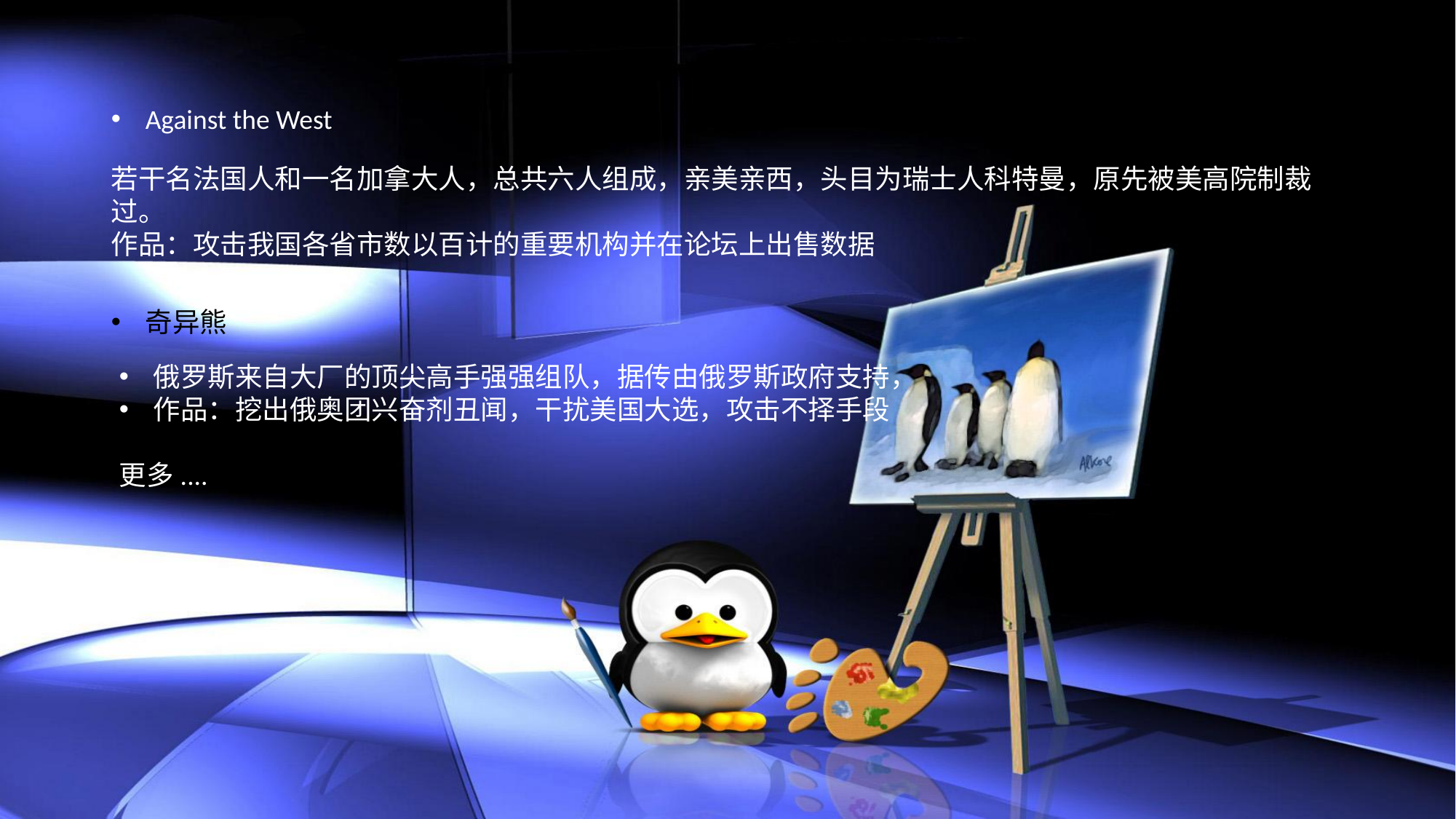

Against the West
若干名法国人和一名加拿大人，总共六人组成，亲美亲西，头目为瑞士人科特曼，原先被美高院制裁过。
作品：攻击我国各省市数以百计的重要机构并在论坛上出售数据

奇异熊
俄罗斯来自大厂的顶尖高手强强组队，据传由俄罗斯政府支持，
作品：挖出俄奥团兴奋剂丑闻，干扰美国大选，攻击不择手段

更多....